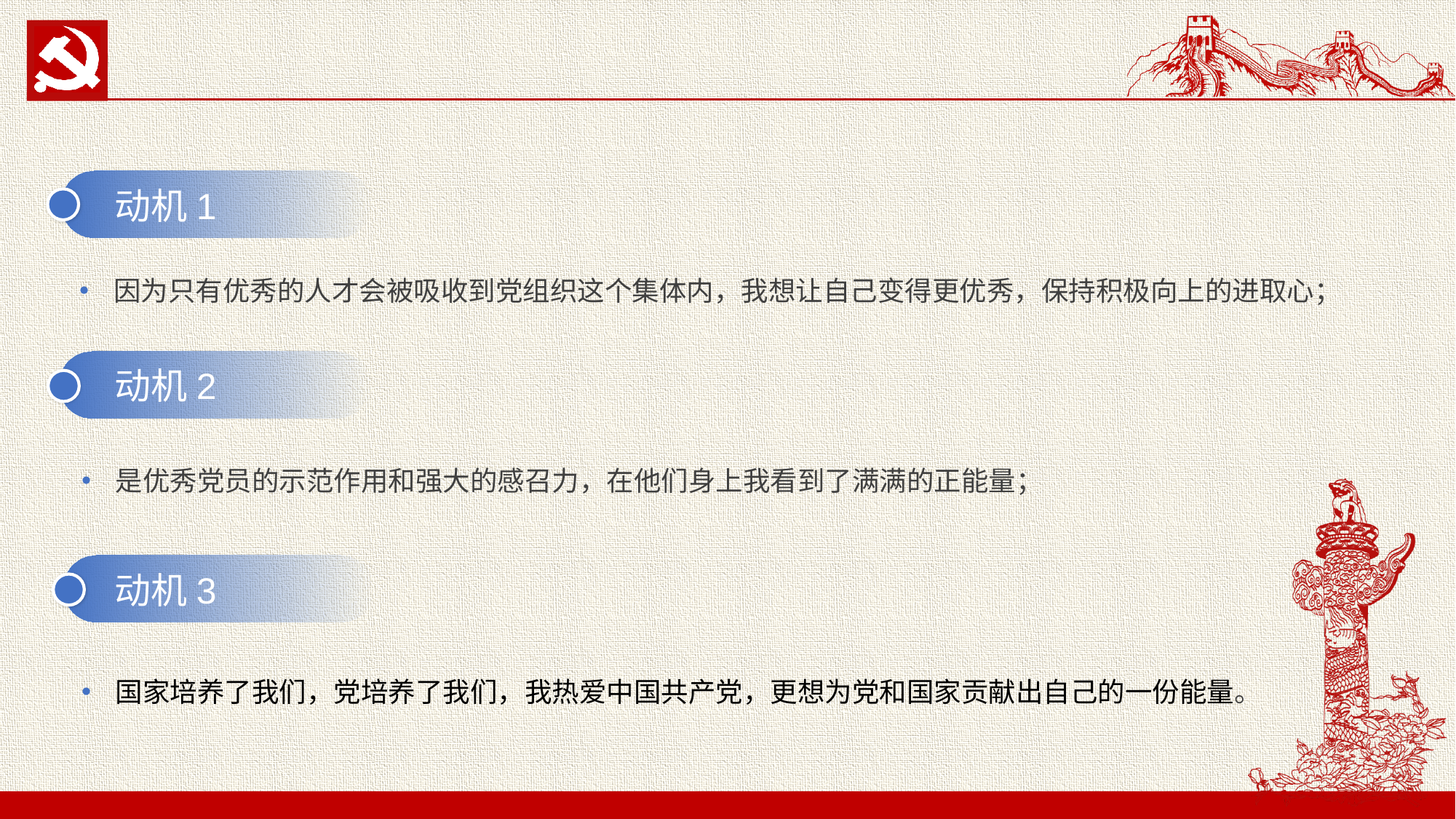

动机1

因为只有优秀的人才会被吸收到党组织这个集体内，我想让自己变得更优秀，保持积极向上的进取心；

动机2

是优秀党员的示范作用和强大的感召力，在他们身上我看到了满满的正能量；

动机3

国家培养了我们，党培养了我们，我热爱中国共产党，更想为党和国家贡献出自己的一份能量。